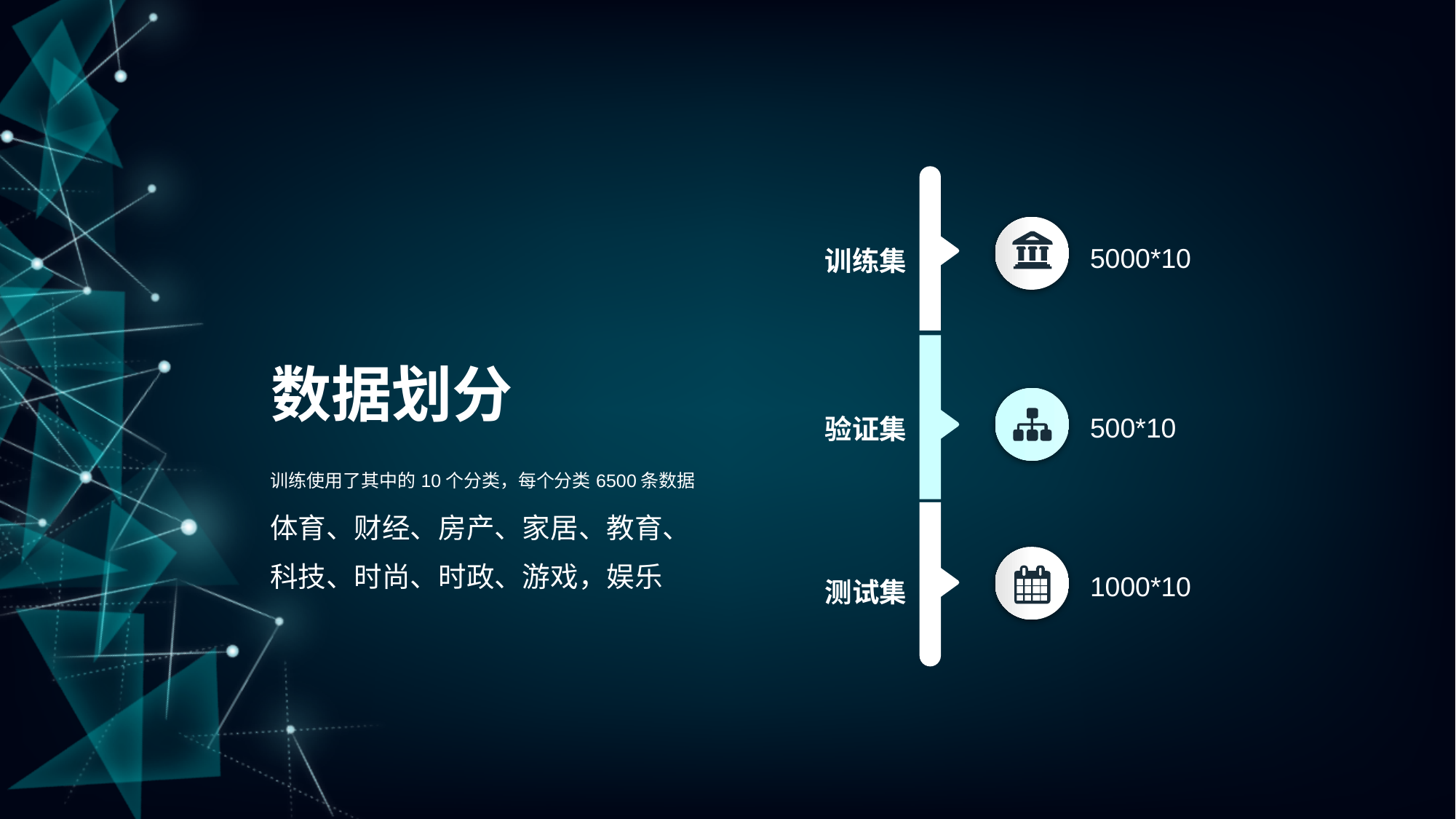

5000*10

训练集

500*10

验证集

1000*10

测试集
数据划分
训练使用了其中的10个分类，每个分类6500条数据

体育、财经、房产、家居、教育、科技、时尚、时政、游戏，娱乐